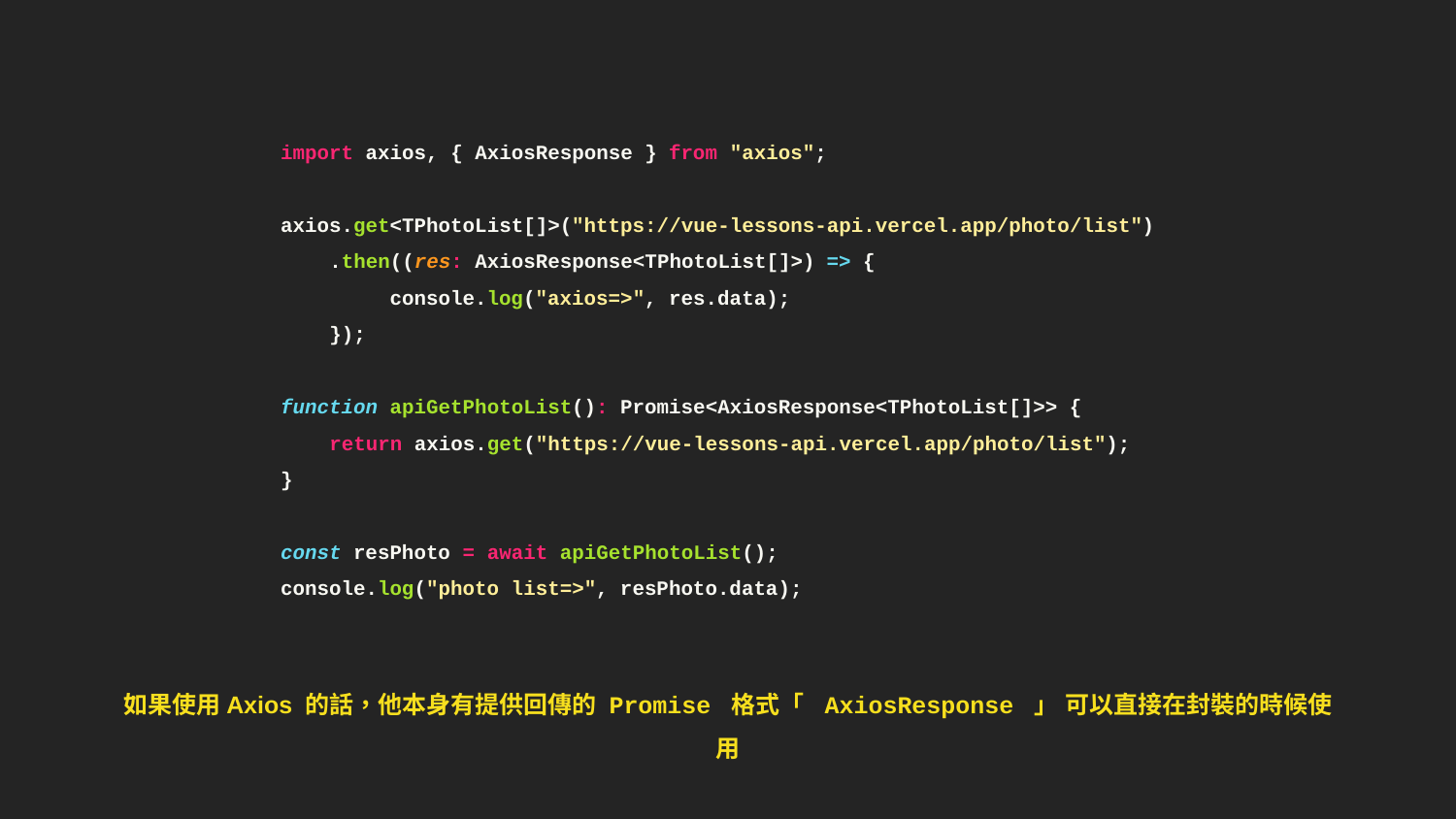

import axios, { AxiosResponse } from "axios";

axios.get<TPhotoList[]>("https://vue-lessons-api.vercel.app/photo/list")
    .then((res: AxiosResponse<TPhotoList[]>) => {
         console.log("axios=>", res.data);
    });

function apiGetPhotoList(): Promise<AxiosResponse<TPhotoList[]>> {
    return axios.get("https://vue-lessons-api.vercel.app/photo/list");
}

const resPhoto = await apiGetPhotoList();
console.log("photo list=>", resPhoto.data);
如果使用Axios 的話，他本身有提供回傳的 Promise 格式「 AxiosResponse 」 可以直接在封裝的時候使用